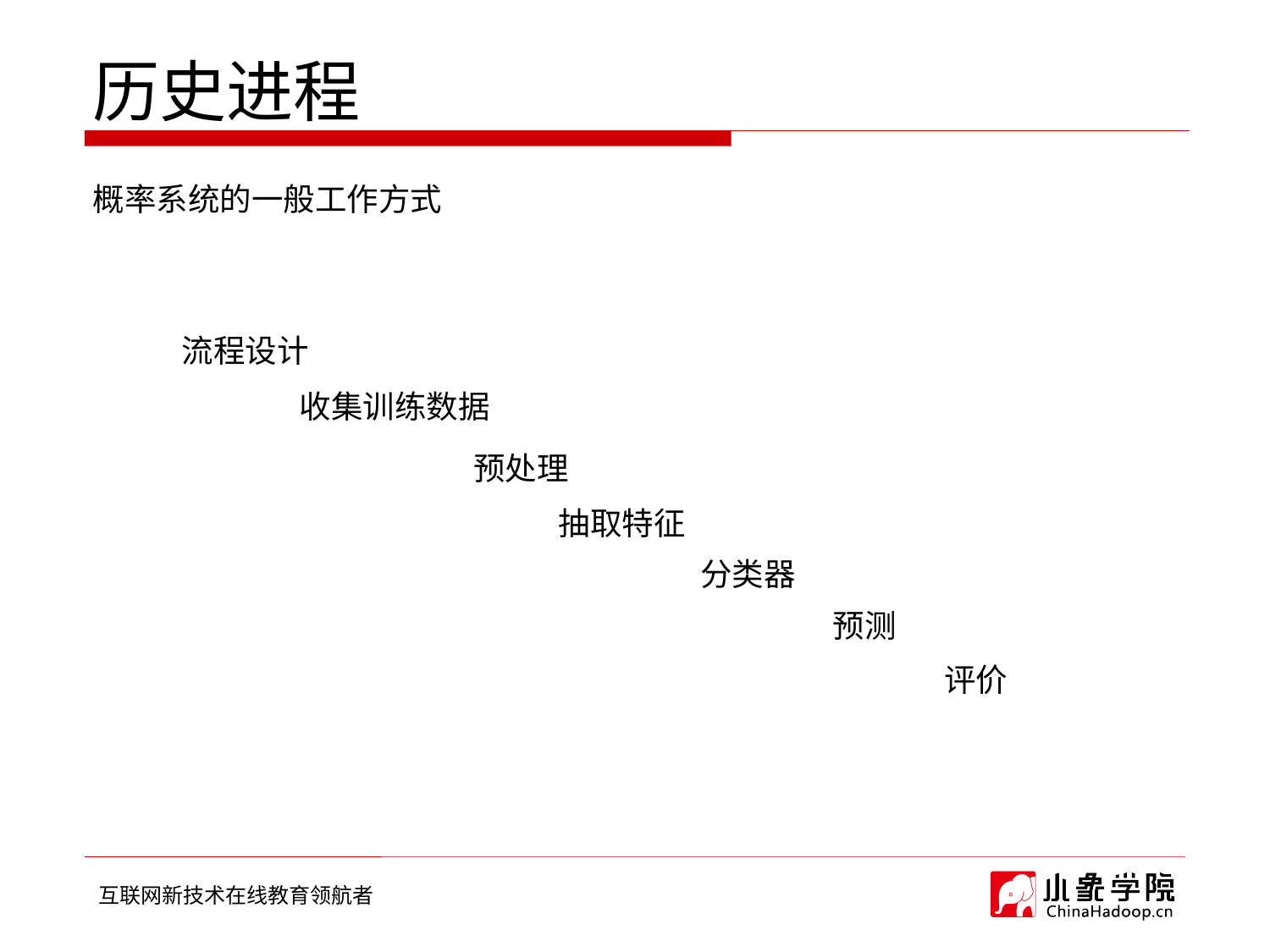

# 历史进程
概率系统的一般工作方式
流程设计
收集训练数据
预处理
抽取特征
分类器
预测

评价